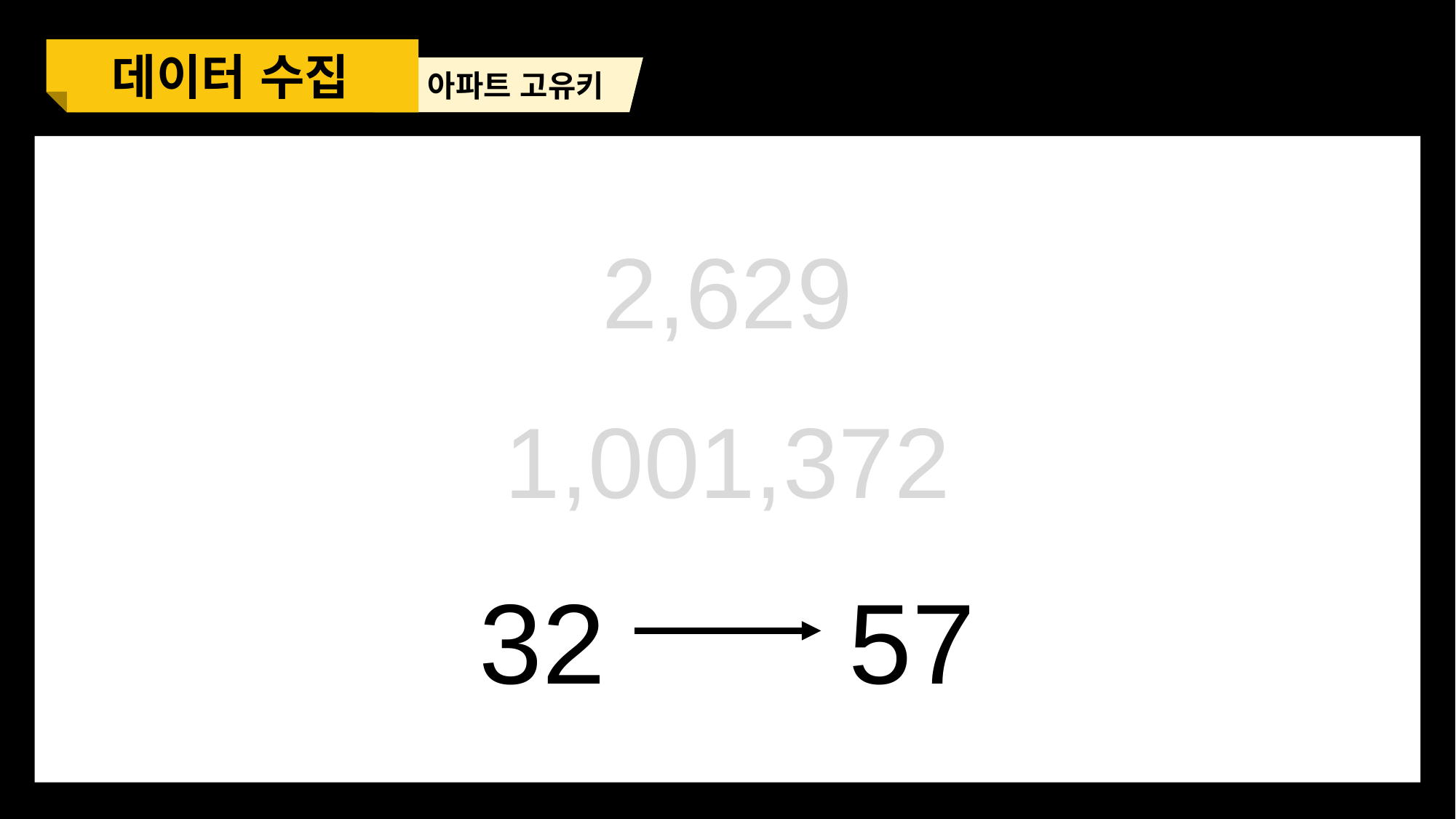

데이터 수집

아파트 고유키

2,629
1,001,372
32   		    57